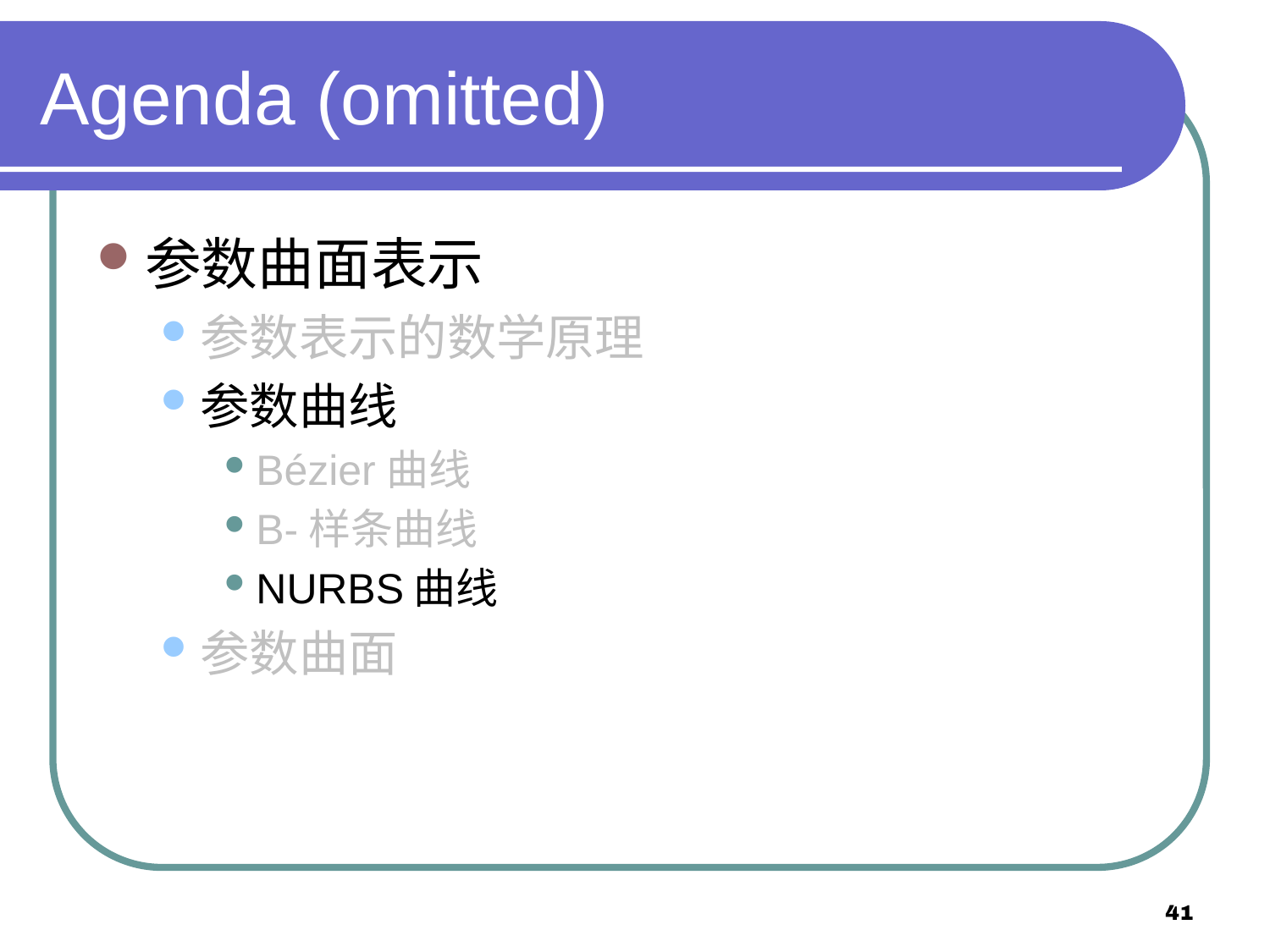

# Agenda (omitted)
参数曲面表示
参数表示的数学原理
参数曲线
Bézier曲线
B-样条曲线
NURBS曲线
参数曲面
41